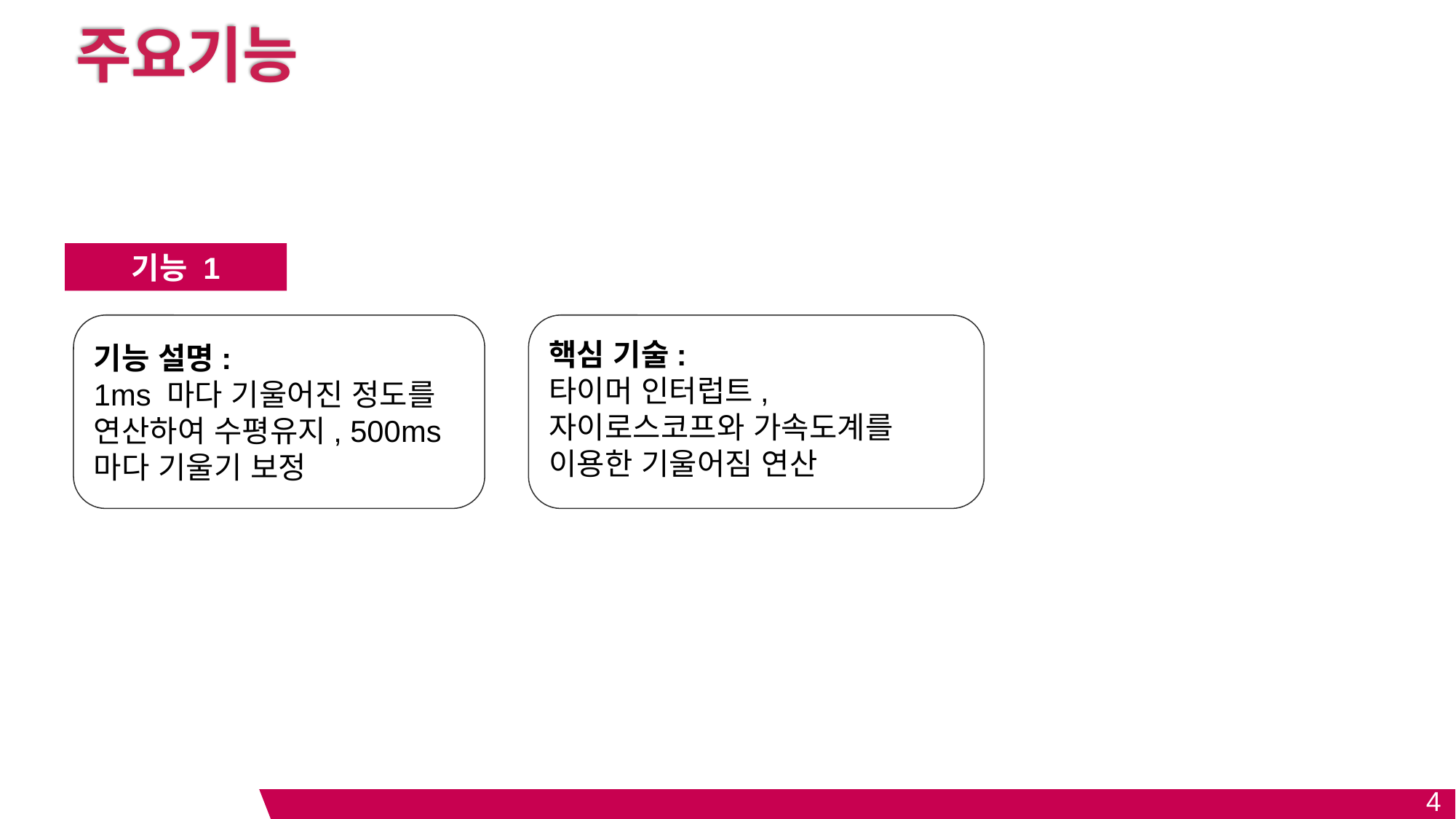

# 주요기능
기능 1
기능 설명:
1ms 마다 기울어진 정도를 연산하여 수평유지, 500ms 마다 기울기 보정
핵심 기술:
타이머 인터럽트, 자이로스코프와 가속도계를 이용한 기울어짐 연산
4